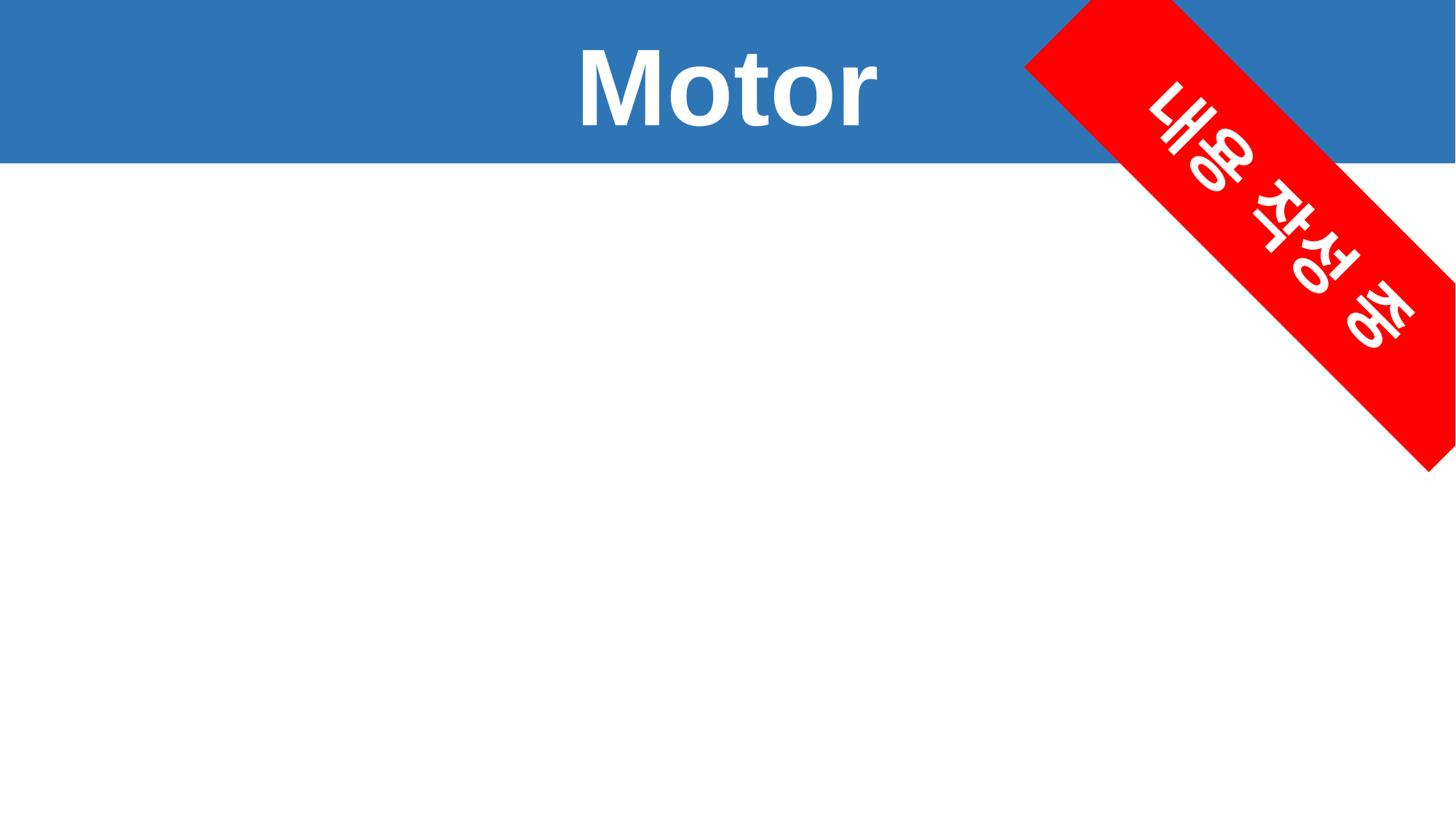

Motor
내용 작성 중
DC Motor
Next...